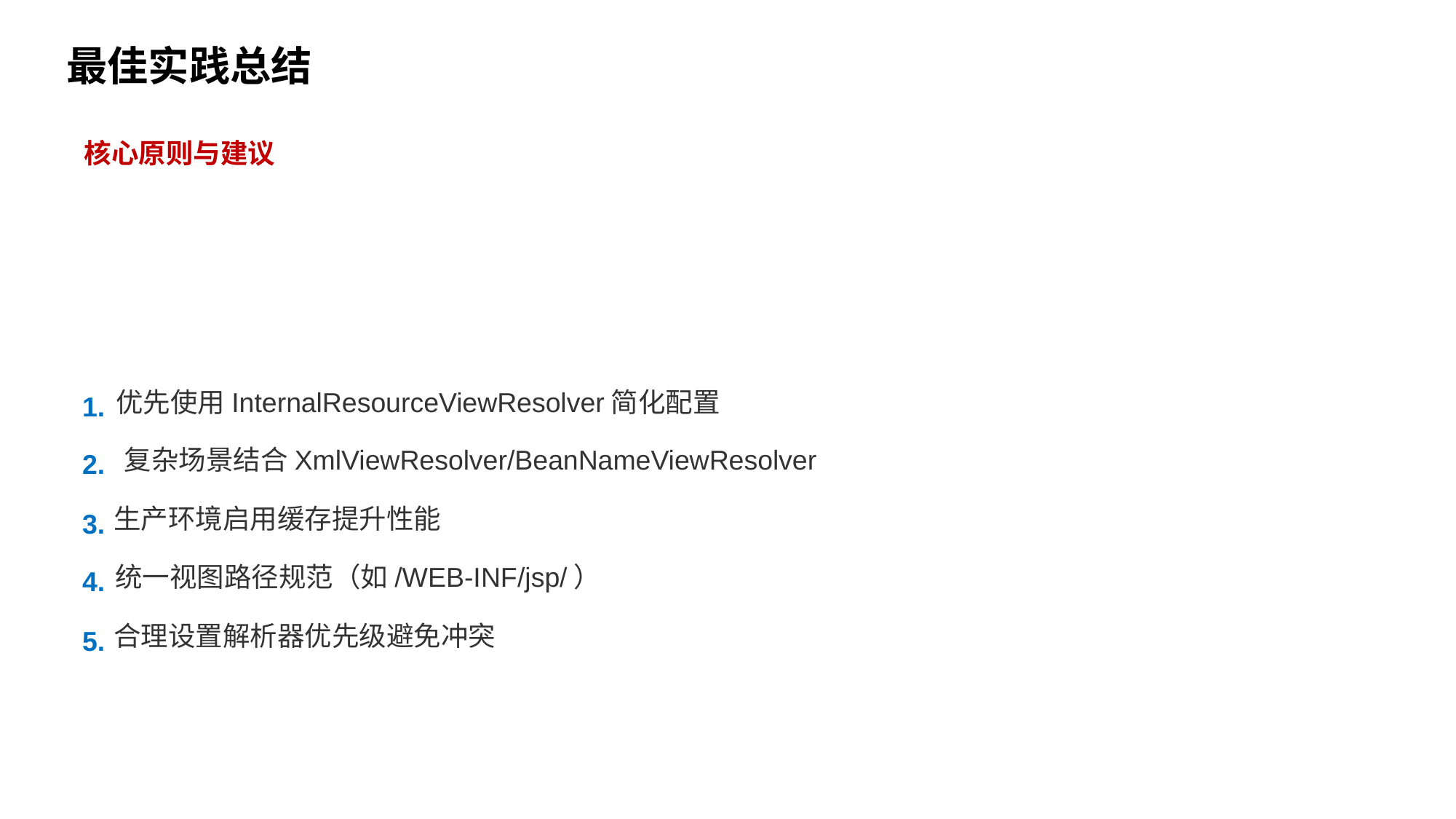

最佳实践总结
核心原则与建议
优先使用InternalResourceViewResolver简化配置
1.
复杂场景结合XmlViewResolver/BeanNameViewResolver
2.
生产环境启用缓存提升性能
3.
统一视图路径规范（如/WEB-INF/jsp/）
4.
合理设置解析器优先级避免冲突
5.